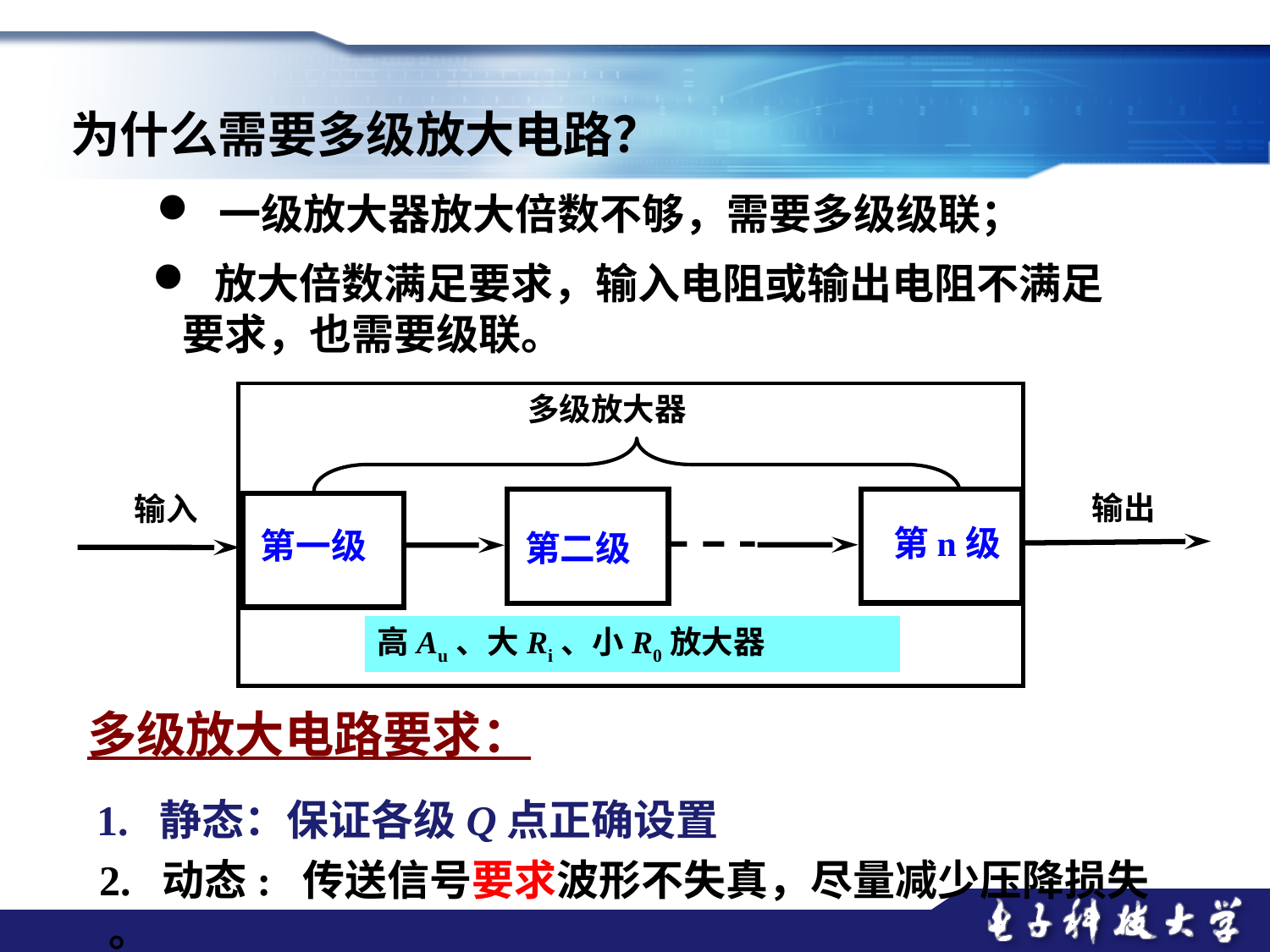

为什么需要多级放大电路？

 一级放大器放大倍数不够，需要多级级联；
 放大倍数满足要求，输入电阻或输出电阻不满足要求，也需要级联。

多级放大器
输出
输入

 第n级

第二级

第一级

高Au、大Ri、小R0放大器
多级放大电路要求：
1.  静态：保证各级Q点正确设置
2.  动态:  传送信号要求波形不失真，尽量减少压降损失 。